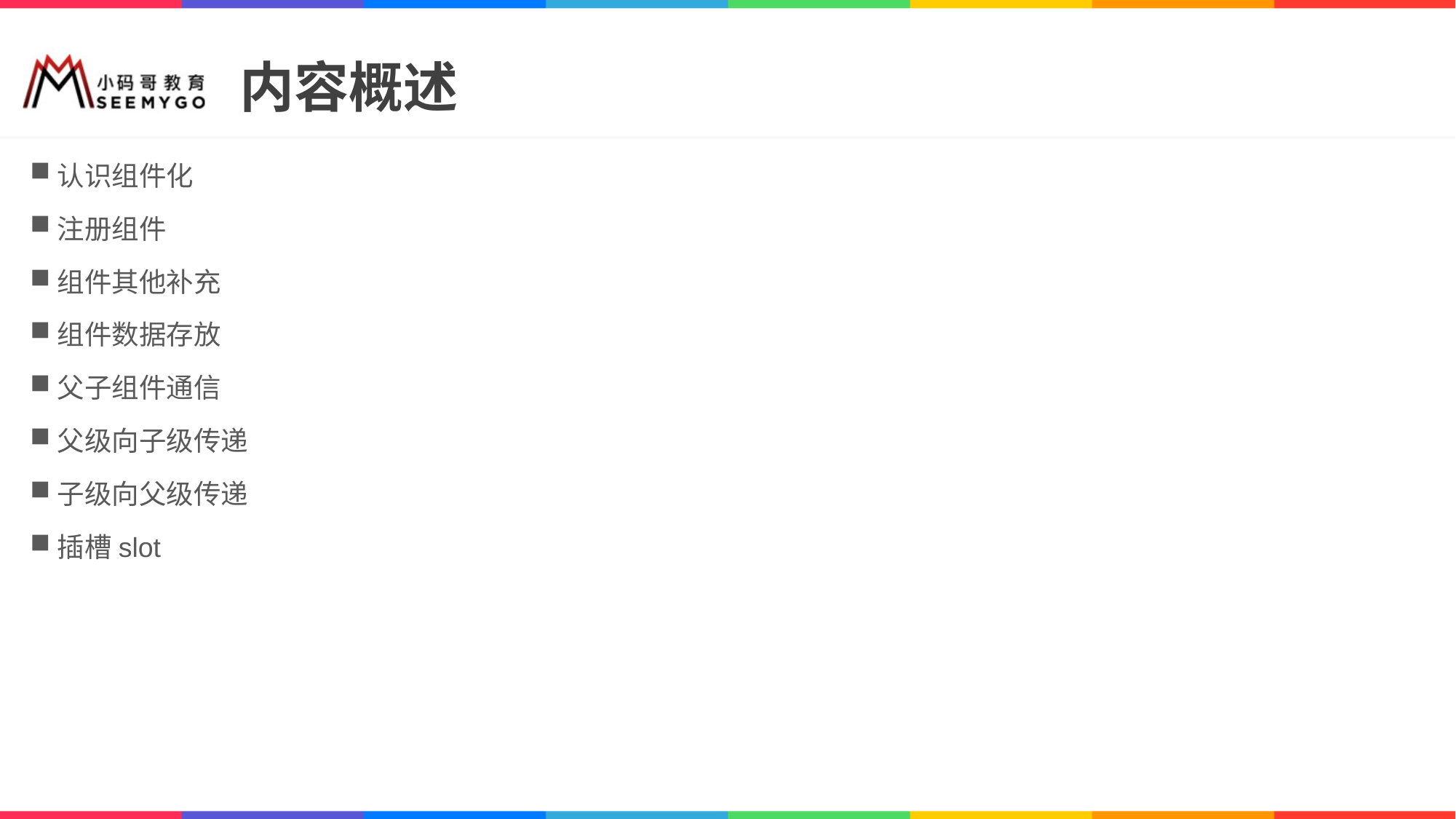

# 内容概述
认识组件化
注册组件
组件其他补充
组件数据存放
父子组件通信
父级向子级传递
子级向父级传递
插槽slot